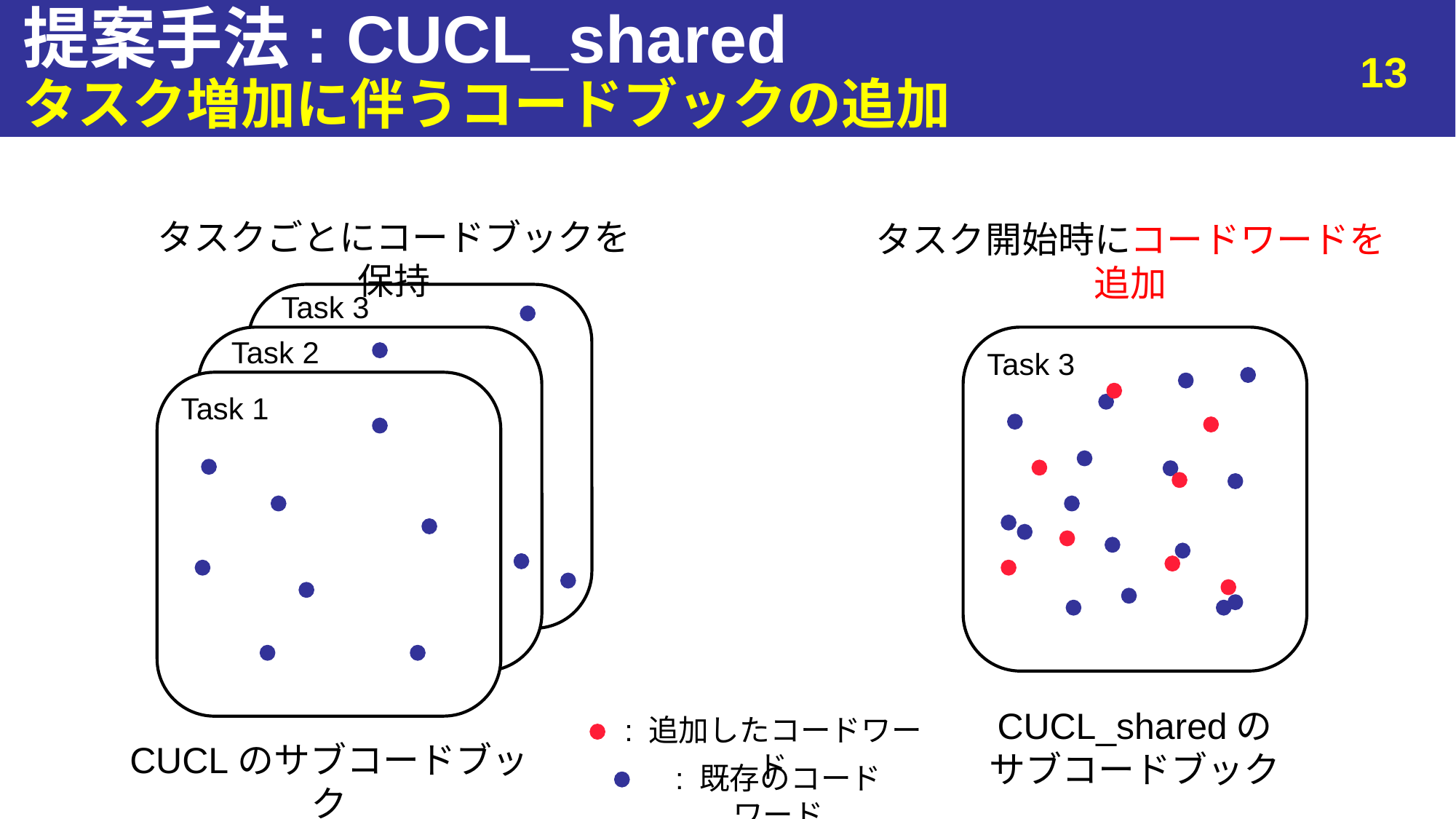

# 提案手法: CUCL_shared
13
タスク増加に伴うコードブックの追加
タスクごとにコードブックを保持
タスク開始時にコードワードを追加
Task 3

Task 2
Task 3

Task 1

CUCL_sharedの
サブコードブック
: 追加したコードワード

CUCLのサブコードブック
: 既存のコードワード